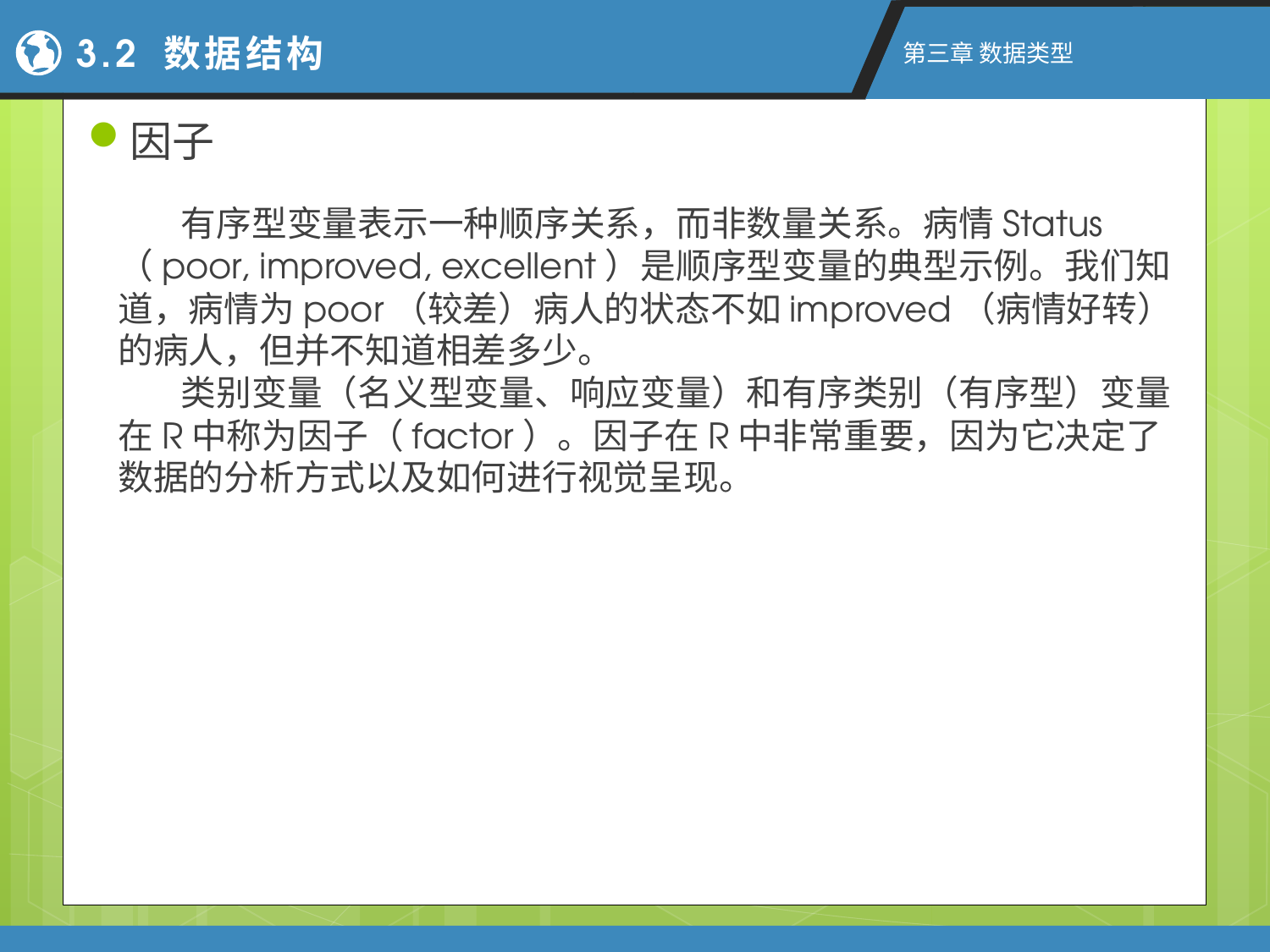

2.1新手上路
3.2 数据结构

第二章 R语言入门
第三章 数据类型
因子
       有序型变量表示一种顺序关系，而非数量关系。病情Status（poor, improved, excellent）是顺序型变量的典型示例。我们知道，病情为poor（较差）病人的状态不如improved（病情好转）的病人，但并不知道相差多少。
       类别变量（名义型变量、响应变量）和有序类别（有序型）变量在R中称为因子（factor）。因子在R中非常重要，因为它决定了数据的分析方式以及如何进行视觉呈现。